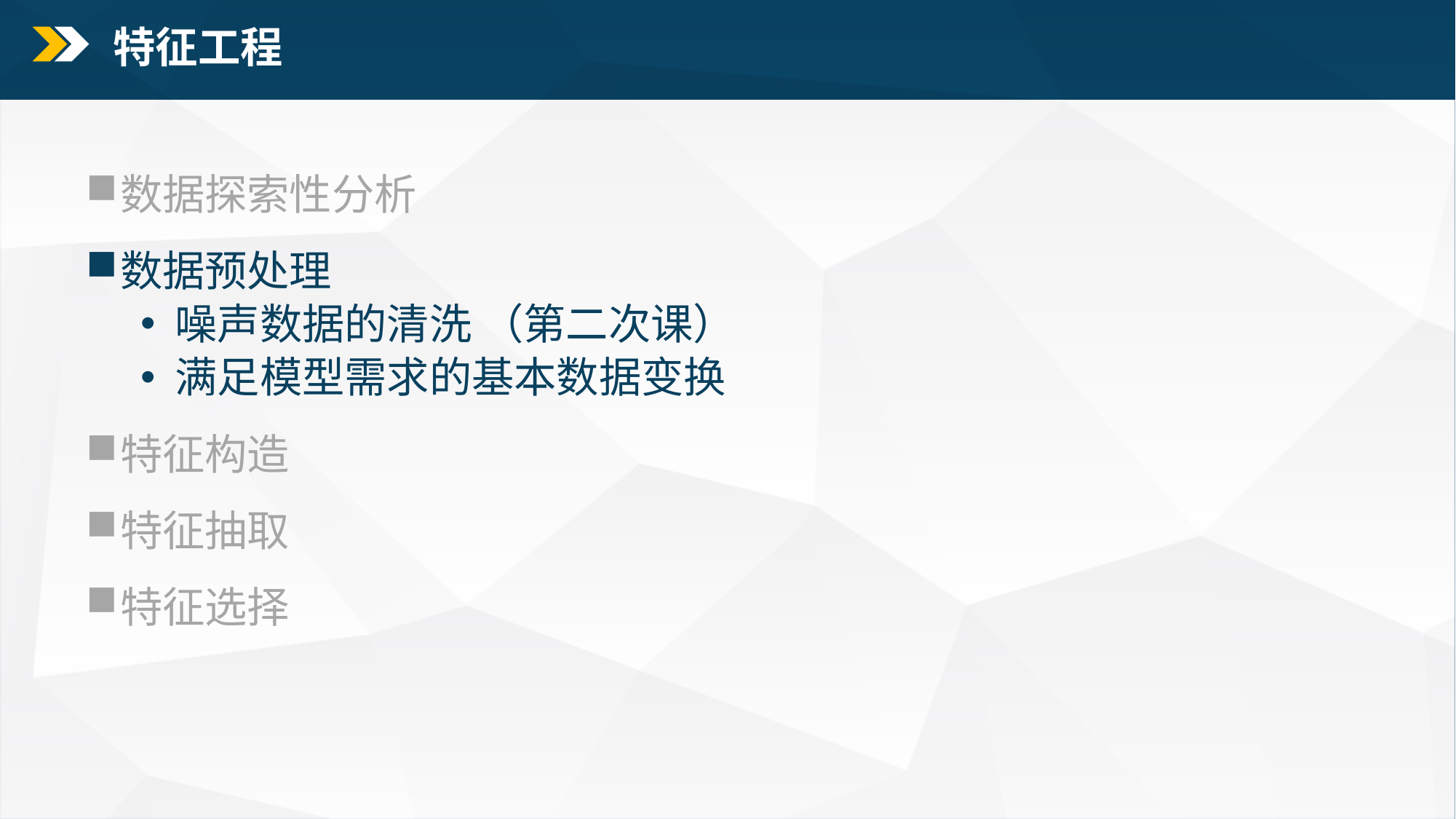

特征工程
数据探索性分析
数据预处理
 噪声数据的清洗 （第二次课）
 满足模型需求的基本数据变换
特征构造
特征抽取
特征选择